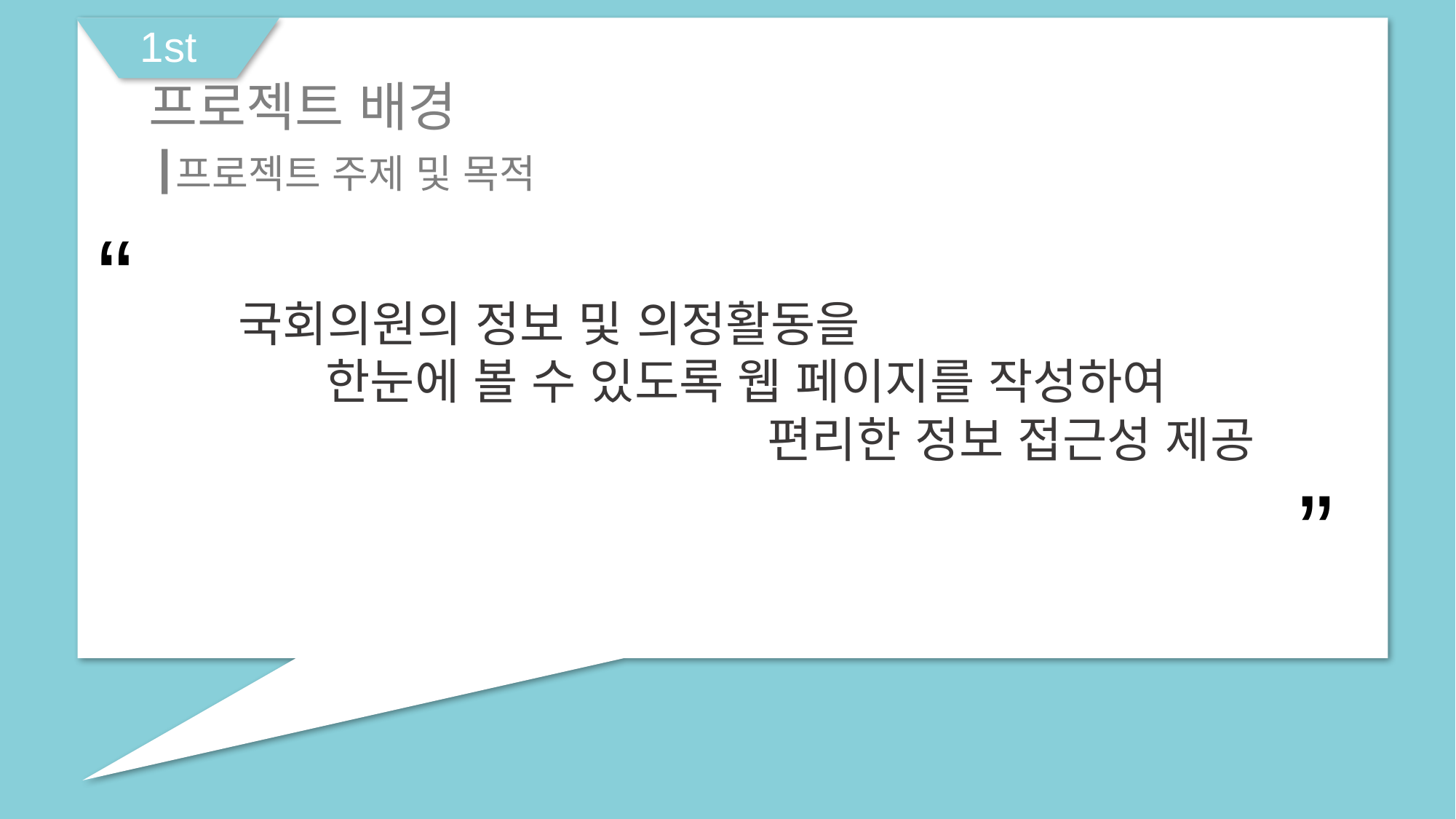

1st
1st

프로젝트 배경
프로젝트 주제 및 목적

“

											”
국회의원의 정보 및 의정활동을
한눈에 볼 수 있도록 웹 페이지를 작성하여
편리한 정보 접근성 제공